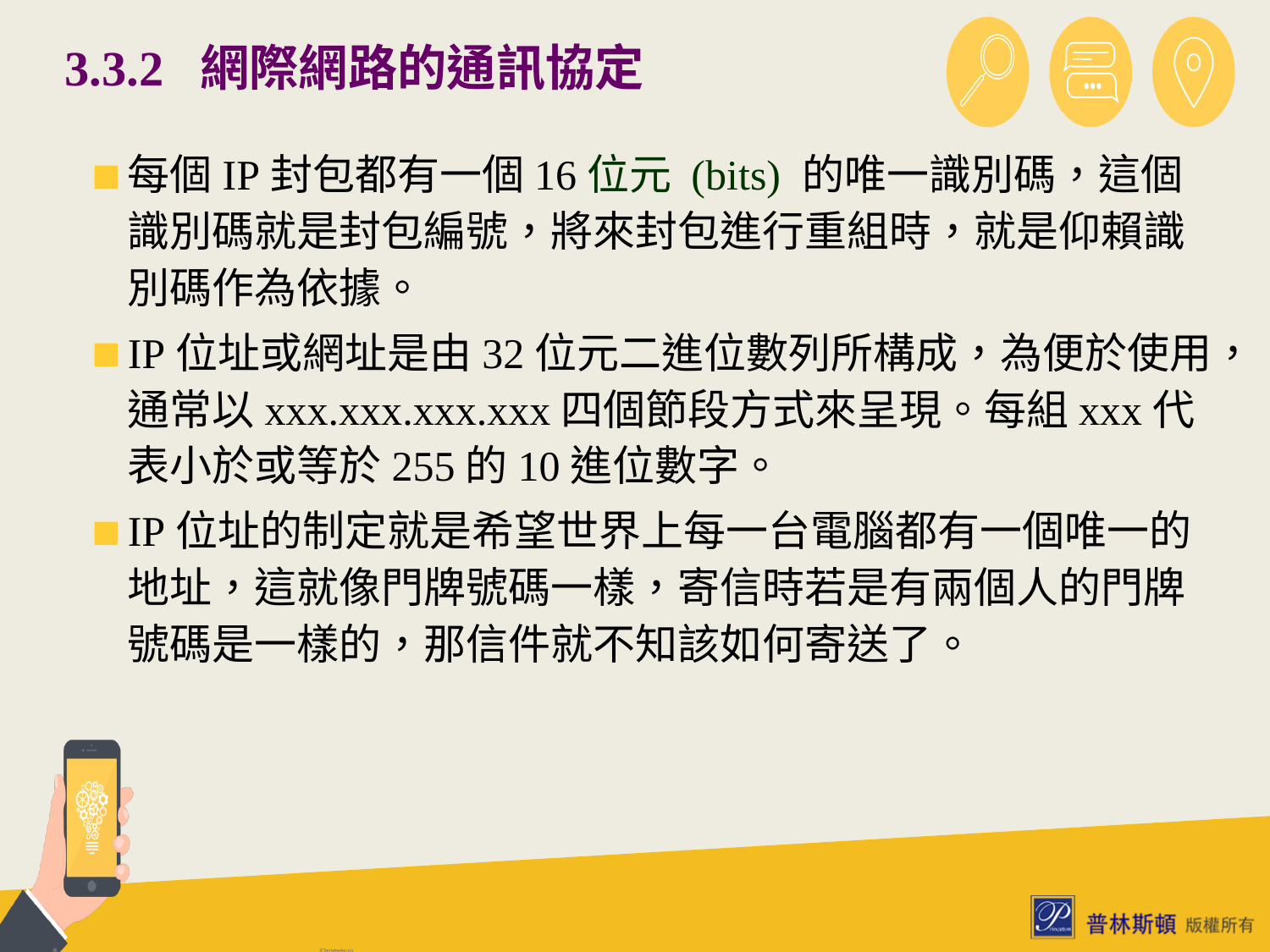

# 3.3.2  網際網路的通訊協定
每個IP封包都有一個16位元 (bits) 的唯一識別碼，這個識別碼就是封包編號，將來封包進行重組時，就是仰賴識別碼作為依據。
IP位址或網址是由32位元二進位數列所構成，為便於使用，通常以xxx.xxx.xxx.xxx四個節段方式來呈現。每組xxx代表小於或等於255的10進位數字。
IP位址的制定就是希望世界上每一台電腦都有一個唯一的地址，這就像門牌號碼一樣，寄信時若是有兩個人的門牌號碼是一樣的，那信件就不知該如何寄送了。